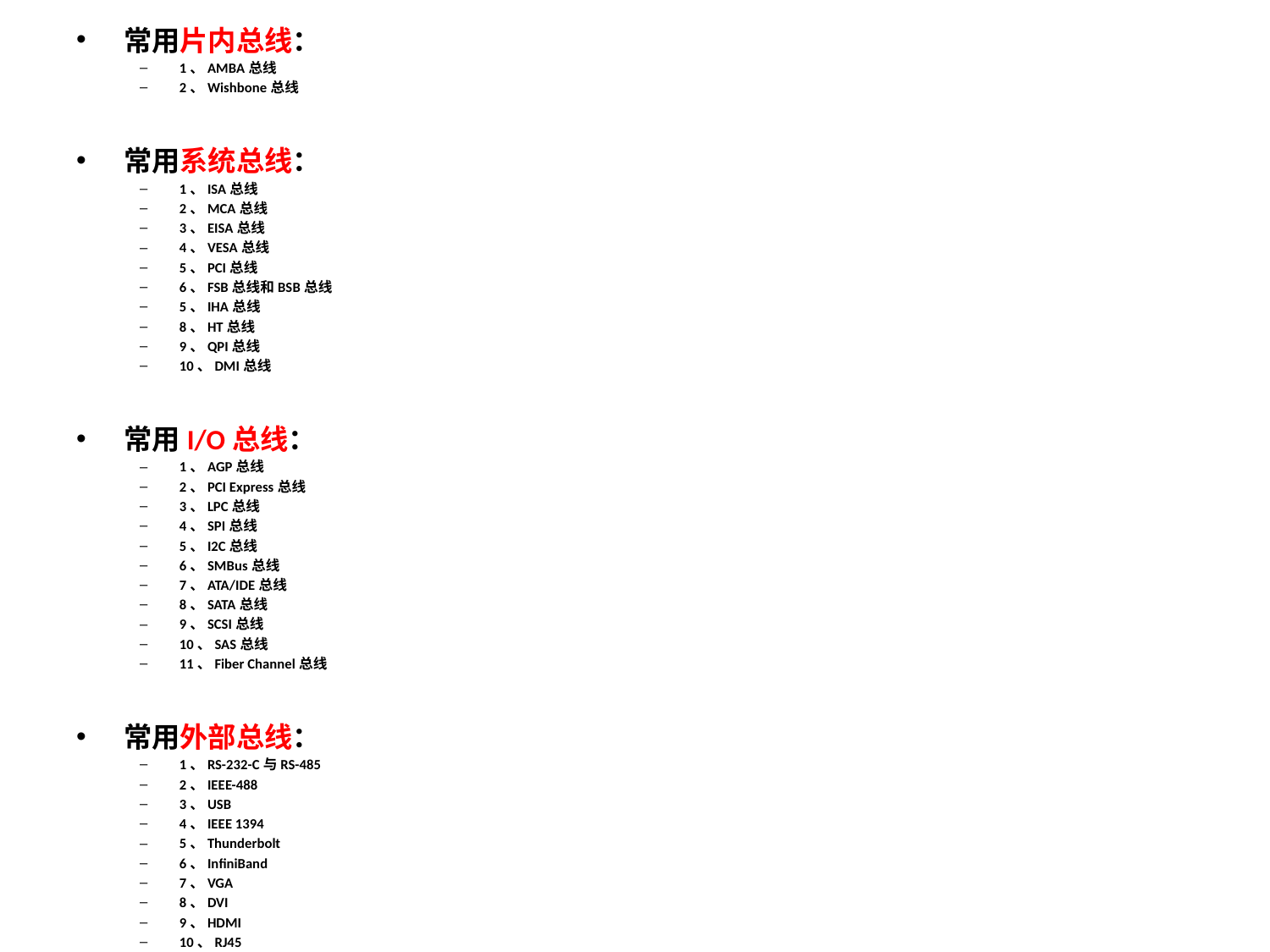

常用片内总线：
1、AMBA总线
2、Wishbone总线

常用系统总线：
1、ISA总线
2、MCA总线
3、EISA总线
4、VESA总线
5、PCI总线
6、FSB总线和BSB总线
5、IHA总线
8、HT总线
9、QPI总线
10、DMI总线

常用I/O总线：
1、AGP总线
2、PCI Express总线
3、LPC总线
4、SPI总线
5、I2C总线
6、SMBus总线
7、ATA/IDE总线
8、SATA总线
9、SCSI总线
10、SAS总线
11、Fiber Channel总线

常用外部总线：
1、RS-232-C与RS-485
2、IEEE-488
3、USB
4、IEEE 1394
5、Thunderbolt
6、InfiniBand
7、VGA
8、DVI
9、HDMI
10、RJ45
11、PS/2